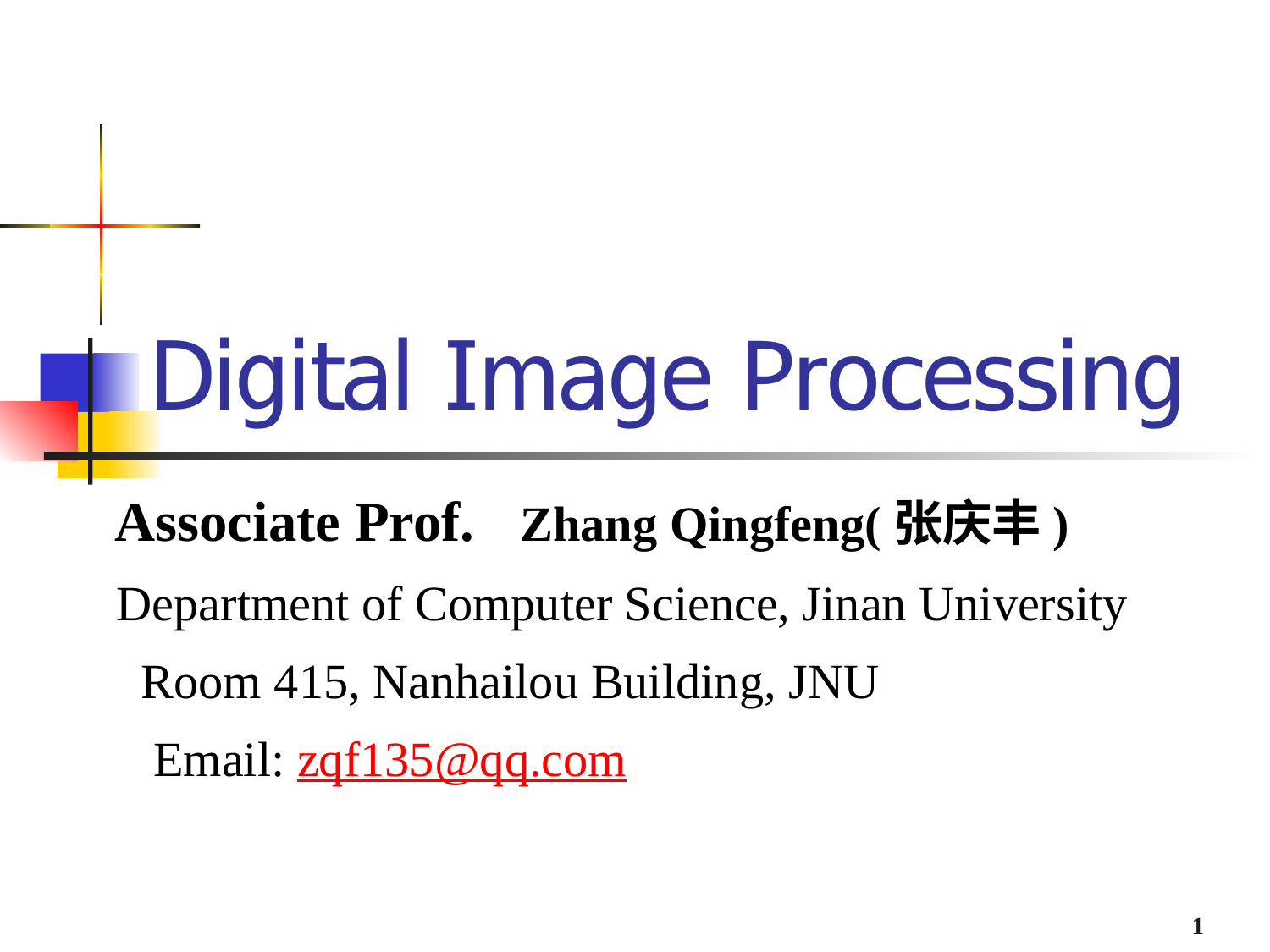

# Digital Image Processing
   Associate Prof.   Zhang Qingfeng(张庆丰)
    Department of Computer Science, Jinan University
      Room 415, Nanhailou Building, JNU
       Email: zqf135@qq.com
1